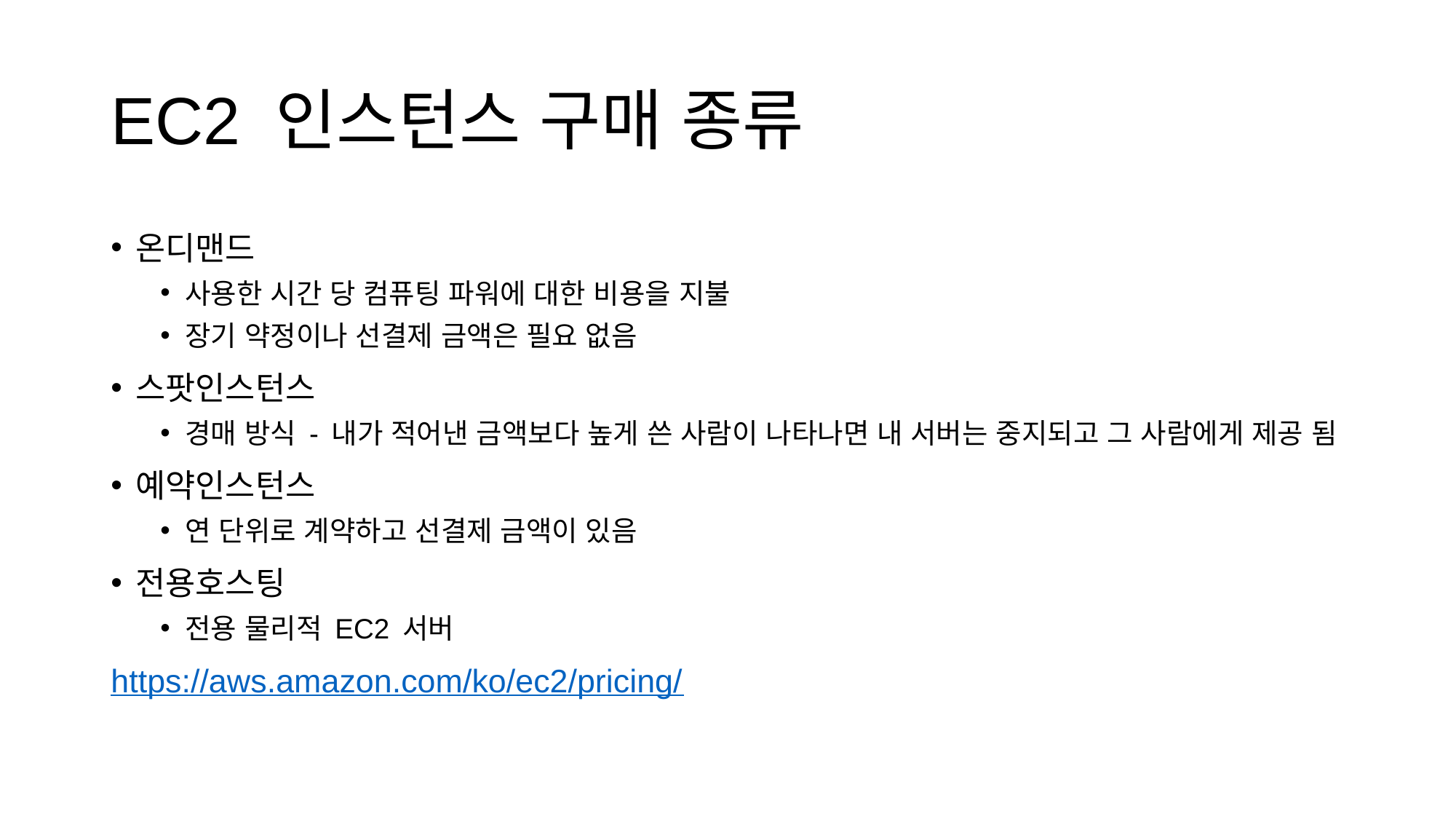

# EC2 인스턴스 구매 종류
온디맨드
사용한 시간 당 컴퓨팅 파워에 대한 비용을 지불
장기 약정이나 선결제 금액은 필요 없음
스팟인스턴스
경매 방식 - 내가 적어낸 금액보다 높게 쓴 사람이 나타나면 내 서버는 중지되고 그 사람에게 제공 됨
예약인스턴스
연 단위로 계약하고 선결제 금액이 있음
전용호스팅
전용 물리적 EC2 서버
https://aws.amazon.com/ko/ec2/pricing/